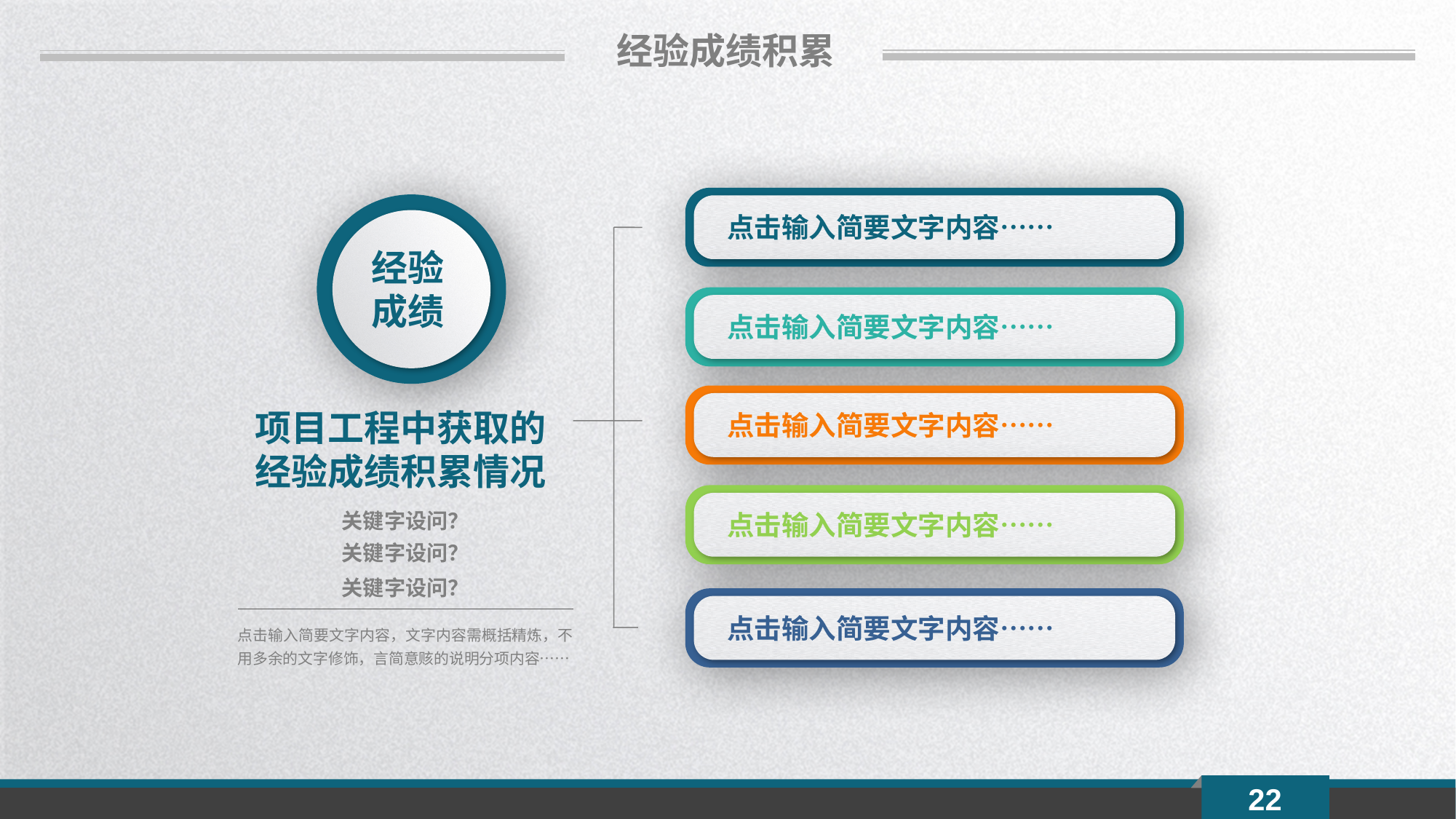

经验成绩积累

点击输入简要文字内容……
经验
成绩

点击输入简要文字内容……

项目工程中获取的
经验成绩积累情况
点击输入简要文字内容……

关键字设问？
点击输入简要文字内容……
关键字设问？
关键字设问？

点击输入简要文字内容……
点击输入简要文字内容，文字内容需概括精炼，不用多余的文字修饰，言简意赅的说明分项内容……

22